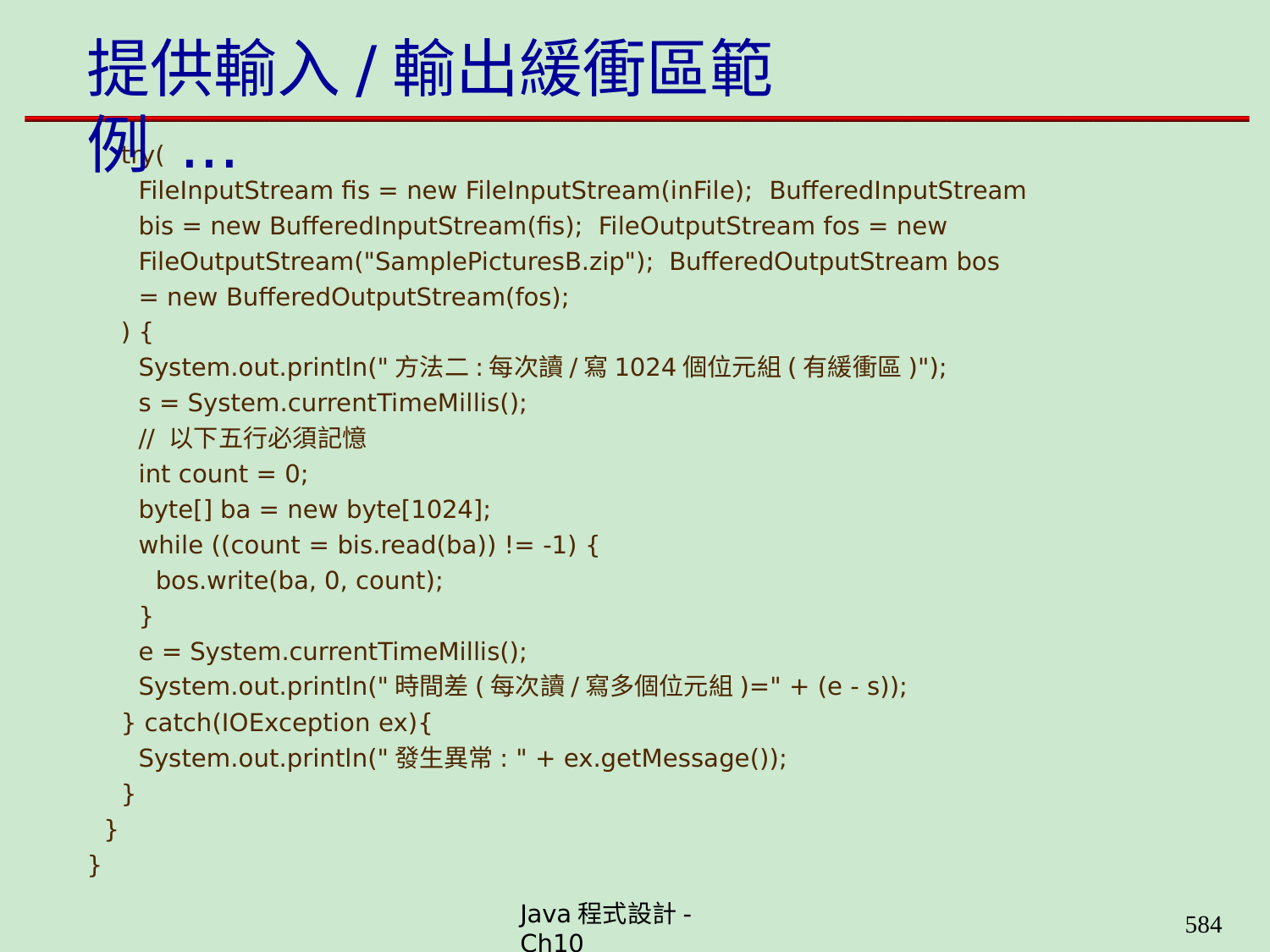

# 提供輸入/輸出緩衝區範例 ...
try(
FileInputStream fis = new FileInputStream(inFile);  BufferedInputStream bis = new BufferedInputStream(fis);  FileOutputStream fos = new FileOutputStream("SamplePicturesB.zip");  BufferedOutputStream bos = new BufferedOutputStream(fos);
) {
System.out.println("方法二:每次讀/寫1024個位元組(有緩衝區)");
s = System.currentTimeMillis();
// 以下五行必須記憶
int count = 0;
byte[] ba = new byte[1024];
while ((count = bis.read(ba)) != -1) {
bos.write(ba, 0, count);
}
e = System.currentTimeMillis();
System.out.println("時間差(每次讀/寫多個位元組)=" + (e - s));
} catch(IOException ex){
System.out.println("發生異常: " + ex.getMessage());
}
}
}
Java程式設計-Ch10
584